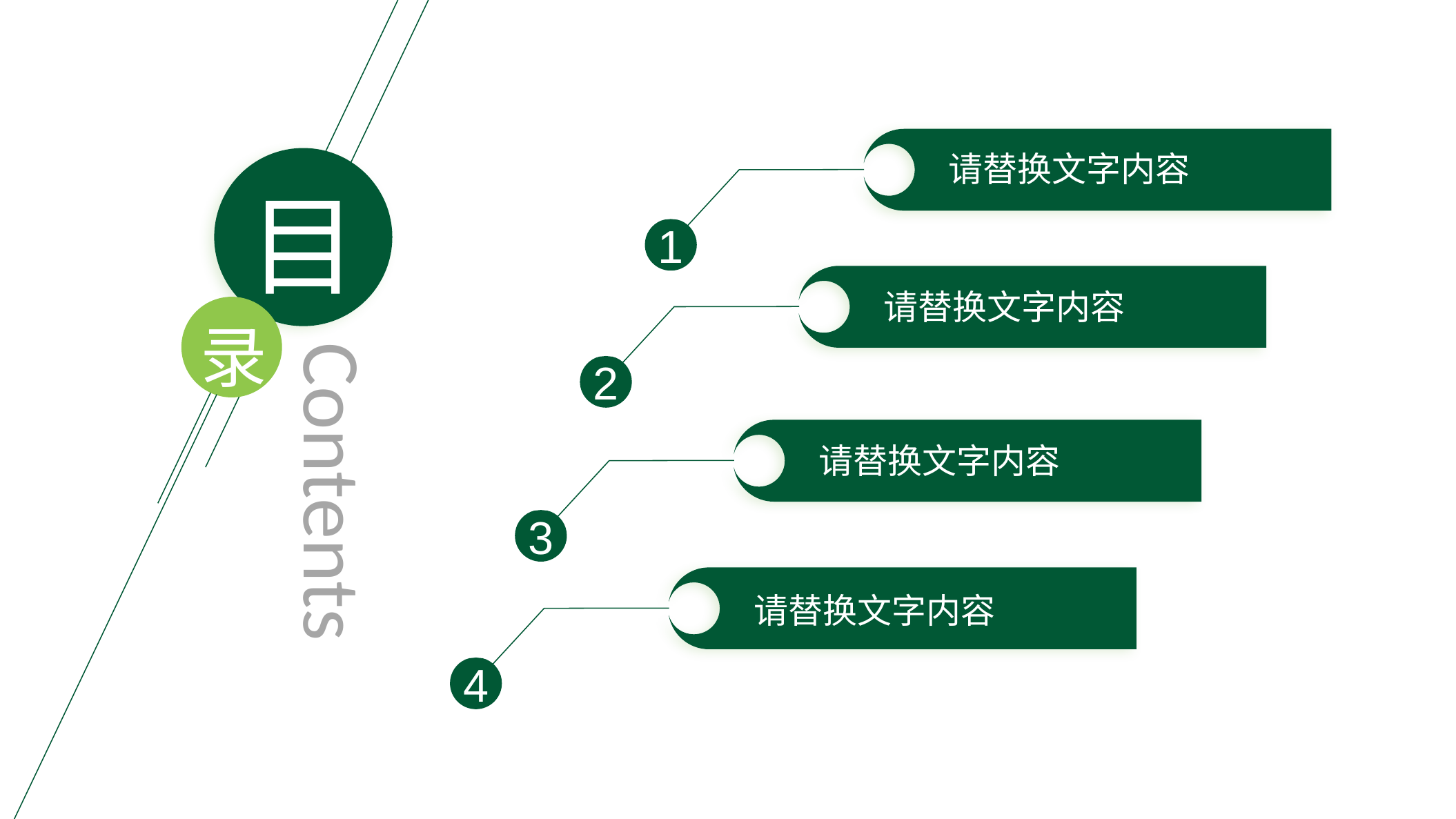

1
请替换文字内容

目

2
请替换文字内容

录
Contents

3
请替换文字内容

4
请替换文字内容